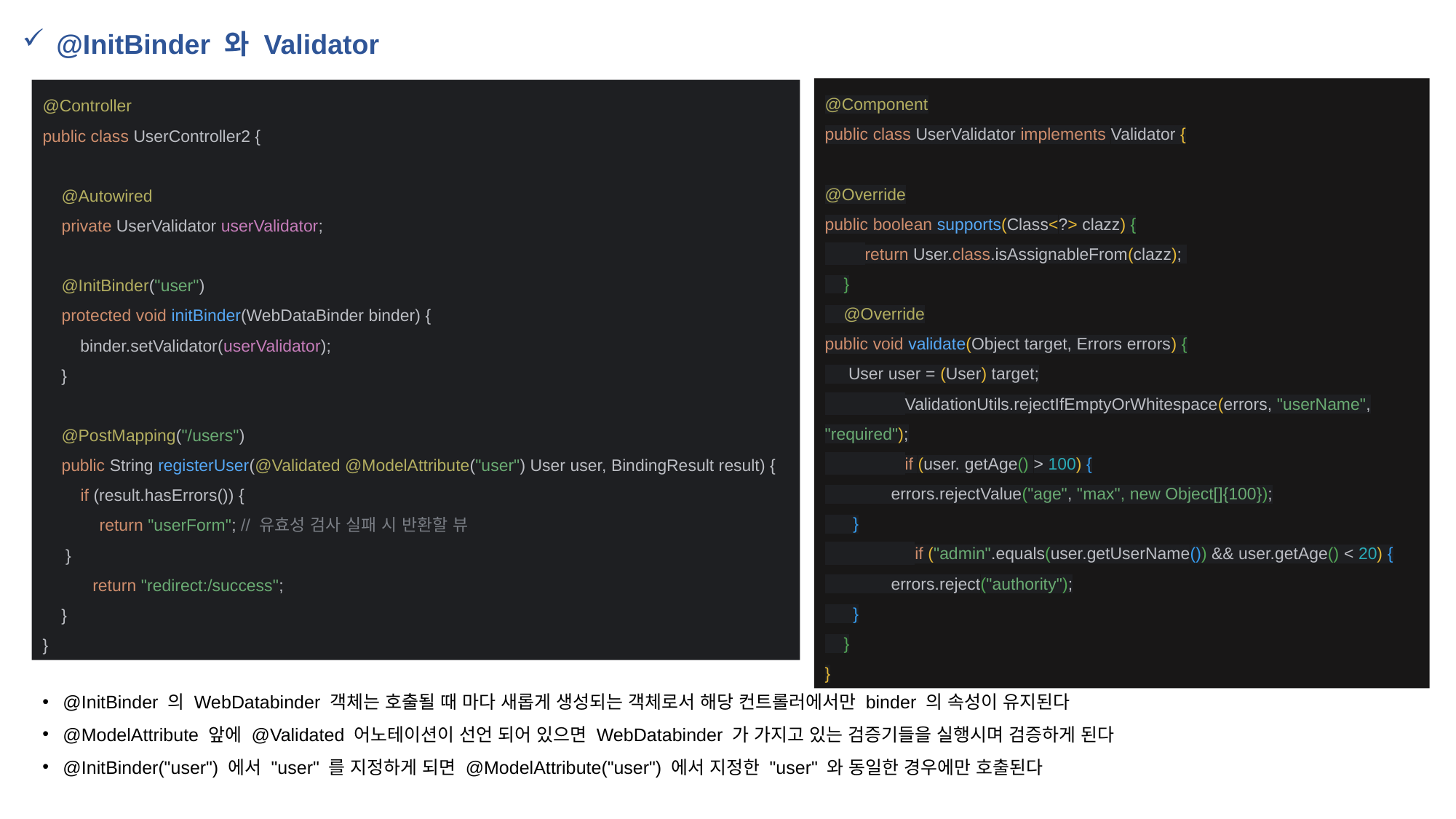

@InitBinder 와 Validator
@Controller
public class UserController2 {
    @Autowired
    private UserValidator userValidator;
    @InitBinder("user")
    protected void initBinder(WebDataBinder binder) {
        binder.setValidator(userValidator);
    }
    @PostMapping("/users")
    public String registerUser(@Validated @ModelAttribute("user") User user, BindingResult result) {
        if (result.hasErrors()) {
            return "userForm"; // 유효성 검사 실패 시 반환할 뷰
    }
     return "redirect:/success";
    }
}
@Component
public class UserValidator implements Validator {
@Override
public boolean supports(Class<?> clazz) {
    return User.class.isAssignableFrom(clazz);
    }
    @Override
public void validate(Object target, Errors errors) {
     User user = (User) target;
        ValidationUtils.rejectIfEmptyOrWhitespace(errors, "userName", "required");
        if (user. getAge() > 100) {
              errors.rejectValue("age", "max", new Object[]{100});
      }
         if ("admin".equals(user.getUserName()) && user.getAge() < 20) {
              errors.reject("authority");
      }
    }
}
@InitBinder 의 WebDatabinder 객체는 호출될 때 마다 새롭게 생성되는 객체로서 해당 컨트롤러에서만 binder 의 속성이 유지된다
@ModelAttribute 앞에 @Validated 어노테이션이 선언 되어 있으면 WebDatabinder 가 가지고 있는 검증기들을 실행시며 검증하게 된다
@InitBinder("user") 에서 "user" 를 지정하게 되면 @ModelAttribute("user") 에서 지정한 "user" 와 동일한 경우에만 호출된다